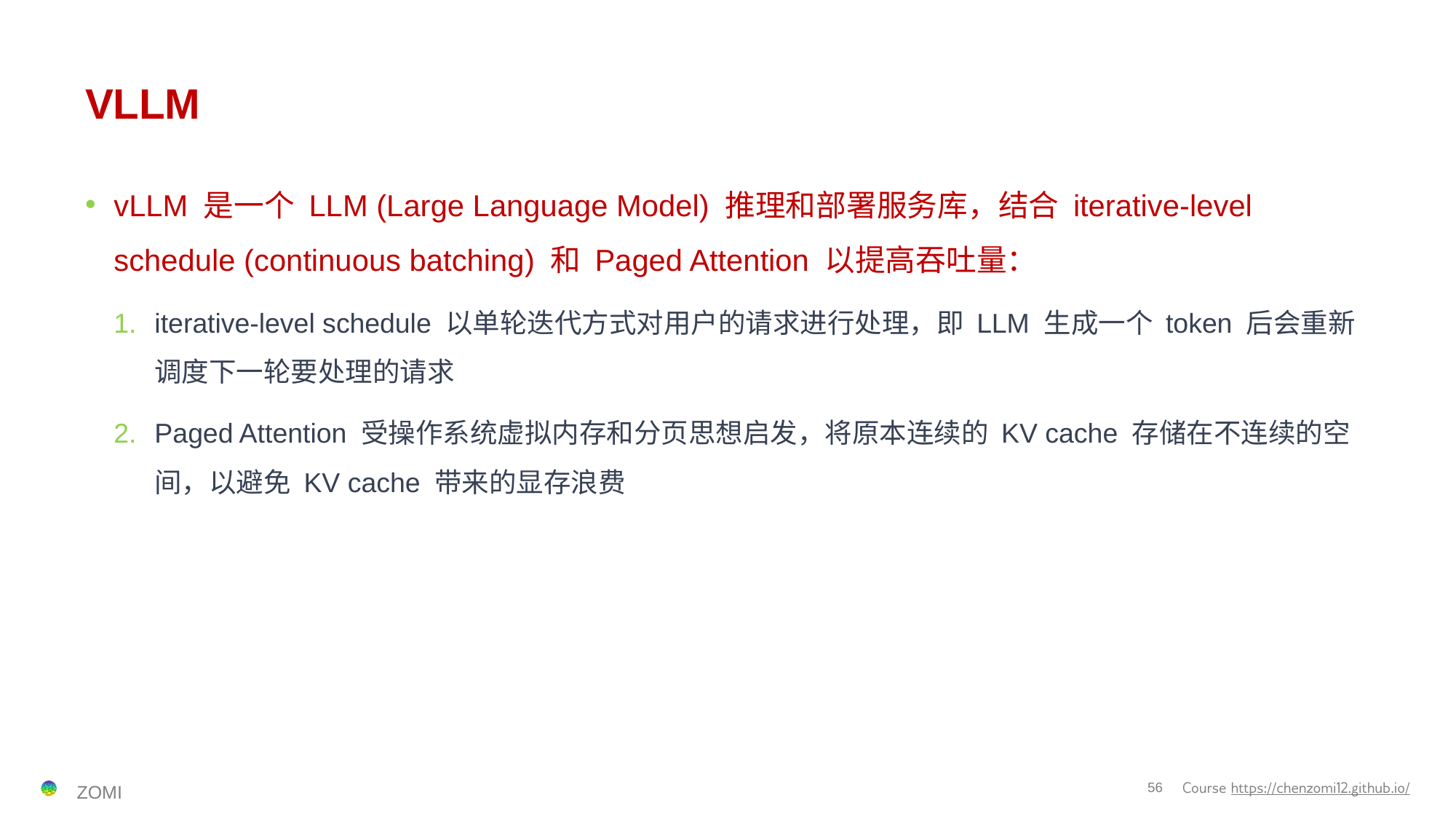

# VLLM
vLLM 是一个 LLM (Large Language Model) 推理和部署服务库，结合 iterative-level schedule (continuous batching) 和 Paged Attention 以提高吞吐量：
iterative-level schedule 以单轮迭代方式对用户的请求进行处理，即 LLM 生成一个 token 后会重新调度下一轮要处理的请求
Paged Attention 受操作系统虚拟内存和分页思想启发，将原本连续的 KV cache 存储在不连续的空间，以避免 KV cache 带来的显存浪费